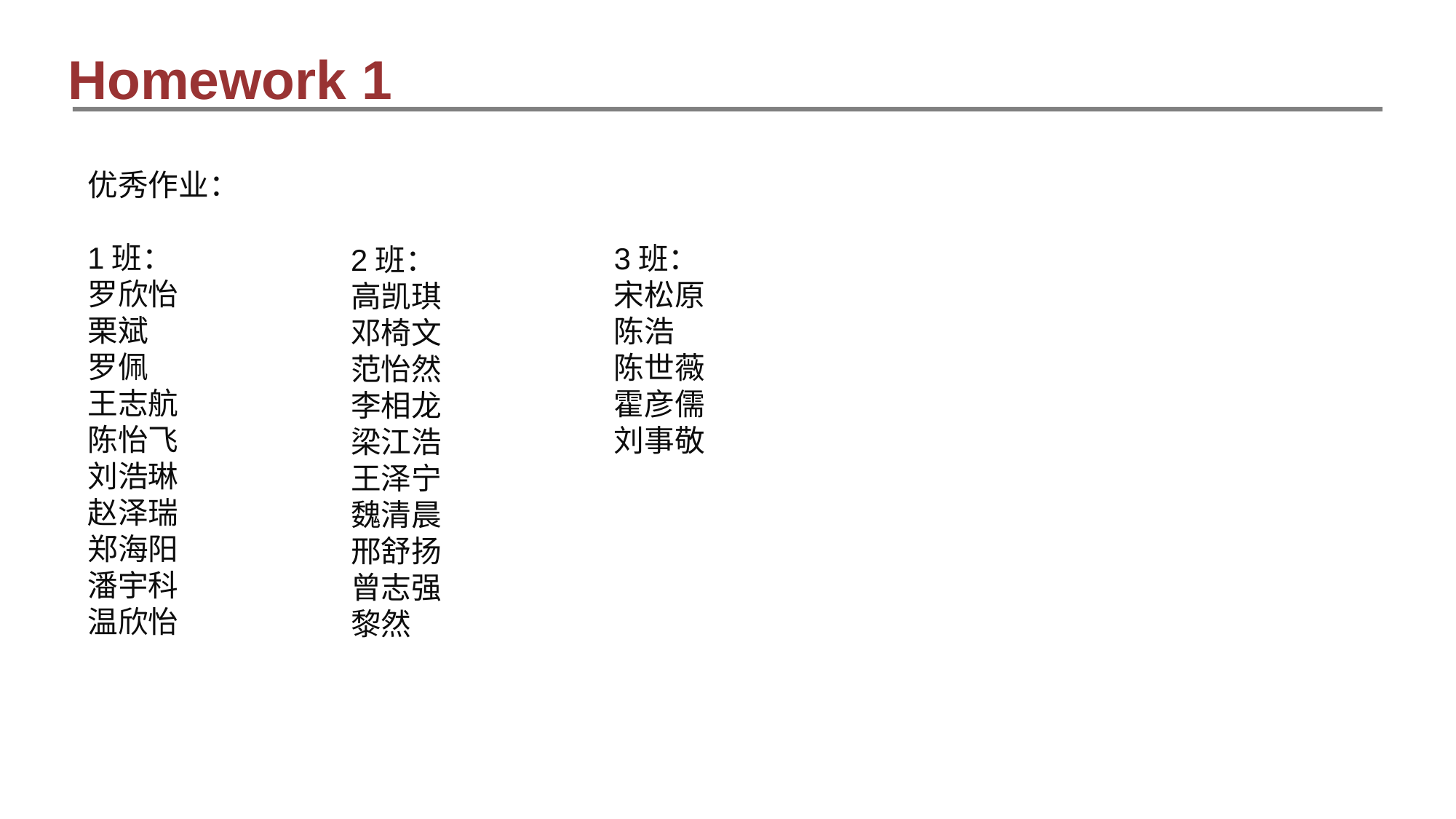

Homework 1
优秀作业：

1班：
罗欣怡
栗斌
罗佩
王志航
陈怡飞
刘浩琳
赵泽瑞
郑海阳
潘宇科
温欣怡
3班：
宋松原
陈浩
陈世薇
霍彦儒
刘事敬
2班：
高凯琪
邓椅文
范怡然
李相龙
梁江浩
王泽宁
魏清晨
邢舒扬
曾志强
黎然